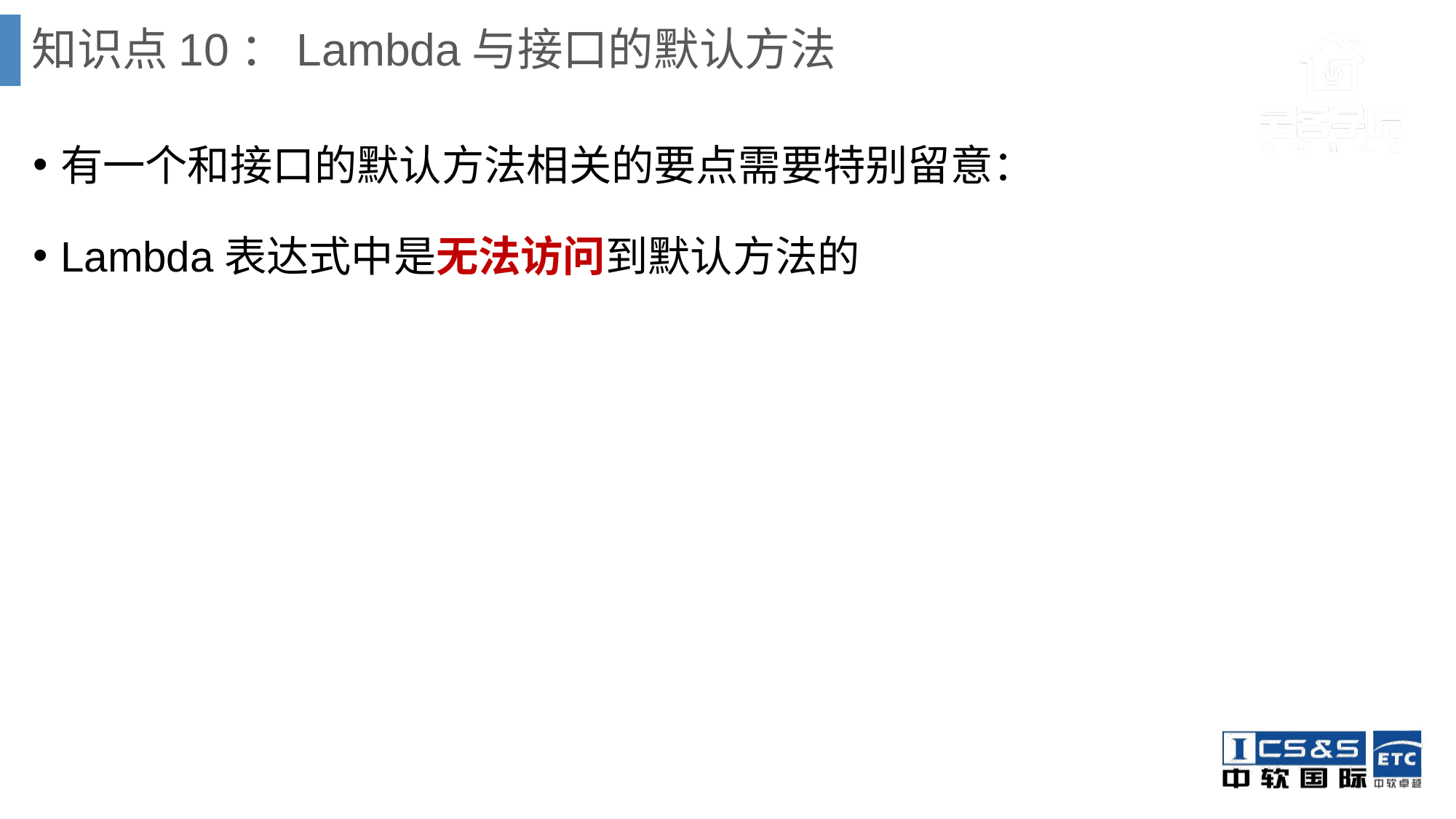

# 知识点10：Lambda与接口的默认方法
有一个和接口的默认方法相关的要点需要特别留意：
Lambda表达式中是无法访问到默认方法的